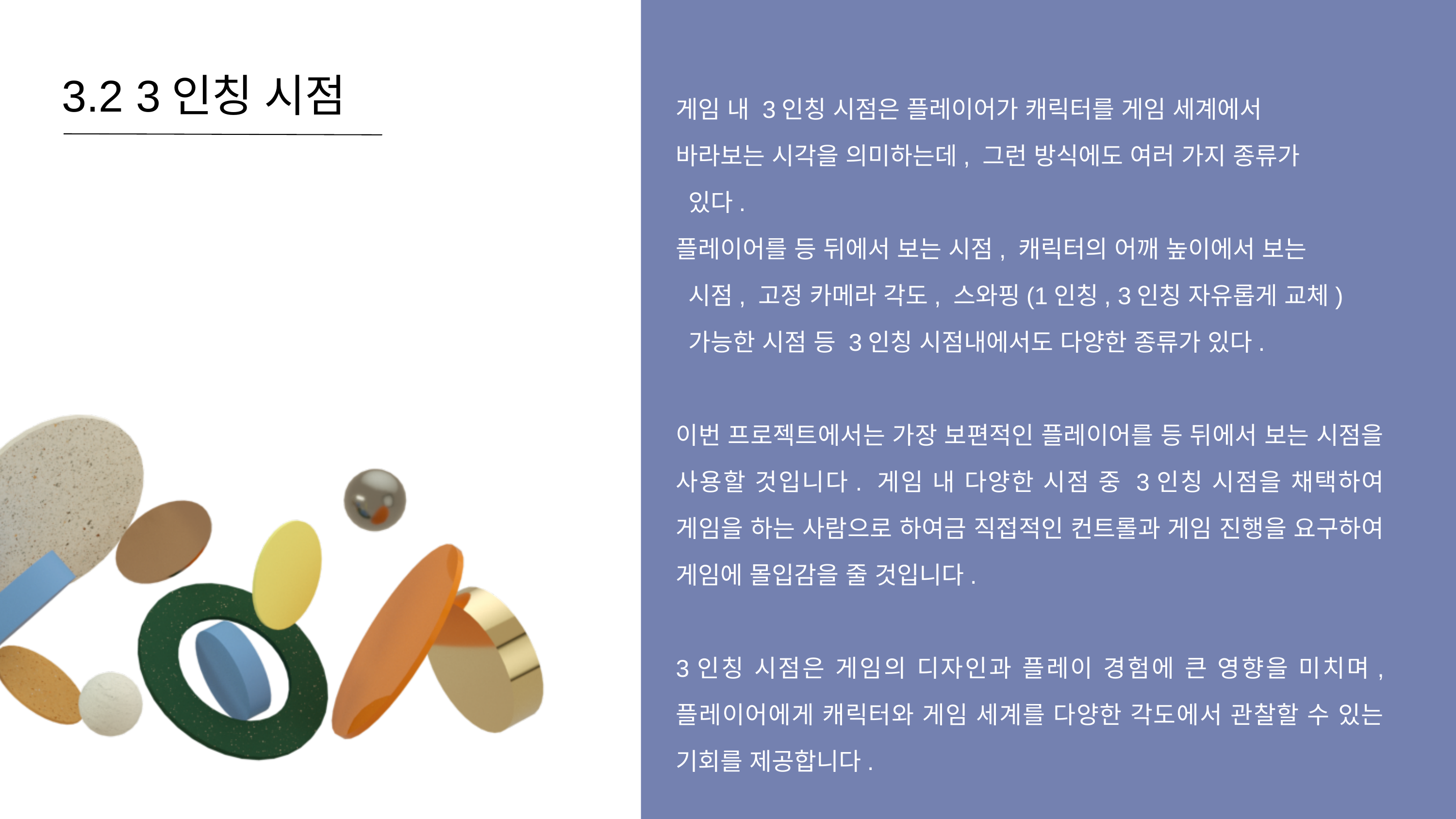

3.2 3인칭 시점

게임 내 3인칭 시점은 플레이어가 캐릭터를 게임 세계에서
바라보는 시각을 의미하는데, 그런 방식에도 여러 가지 종류가
 있다.
플레이어를 등 뒤에서 보는 시점, 캐릭터의 어깨 높이에서 보는
 시점, 고정 카메라 각도, 스와핑(1인칭, 3인칭 자유롭게 교체)
 가능한 시점 등 3인칭 시점내에서도 다양한 종류가 있다.

이번 프로젝트에서는 가장 보편적인 플레이어를 등 뒤에서 보는 시점을 사용할 것입니다. 게임 내 다양한 시점 중 3인칭 시점을 채택하여 게임을 하는 사람으로 하여금 직접적인 컨트롤과 게임 진행을 요구하여 게임에 몰입감을 줄 것입니다.

3인칭 시점은 게임의 디자인과 플레이 경험에 큰 영향을 미치며, 플레이어에게 캐릭터와 게임 세계를 다양한 각도에서 관찰할 수 있는 기회를 제공합니다.